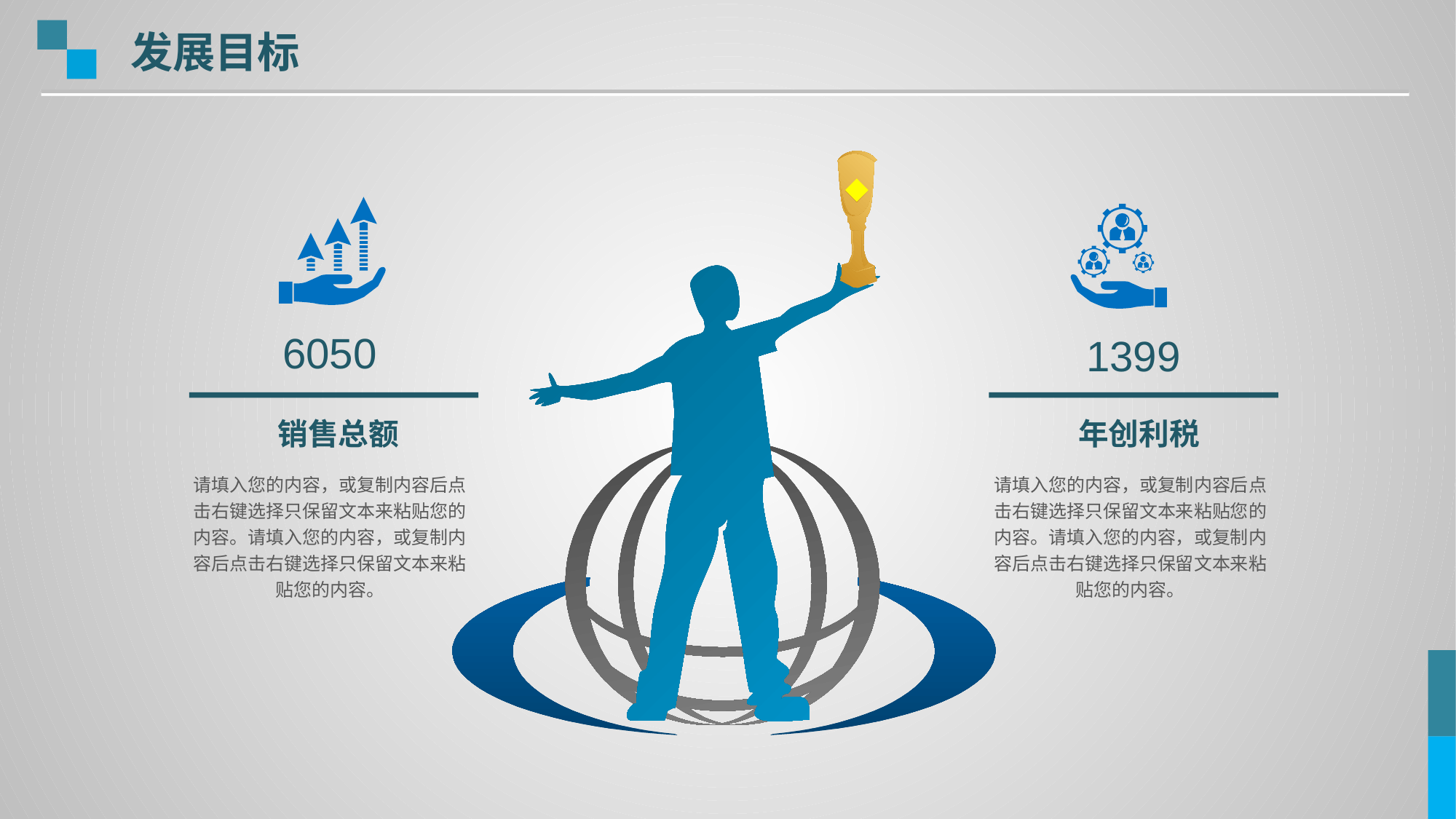

发展目标

6050
1399

销售总额
请填入您的内容，或复制内容后点击右键选择只保留文本来粘贴您的内容。请填入您的内容，或复制内容后点击右键选择只保留文本来粘贴您的内容。
年创利税
请填入您的内容，或复制内容后点击右键选择只保留文本来粘贴您的内容。请填入您的内容，或复制内容后点击右键选择只保留文本来粘贴您的内容。